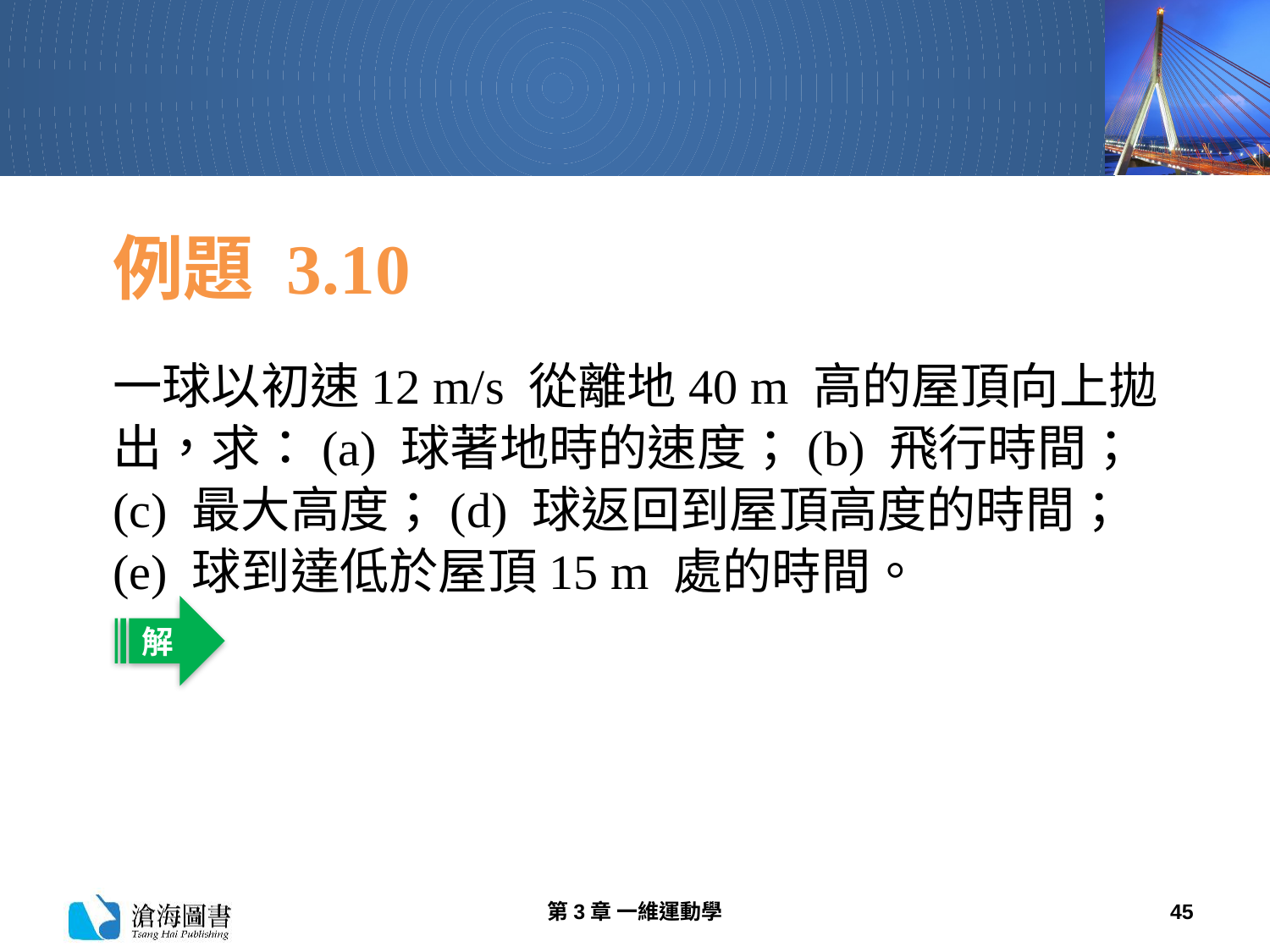

# 例題 3.10
一球以初速12 m/s 從離地40 m 高的屋頂向上拋出，求：(a) 球著地時的速度；(b) 飛行時間；(c) 最大高度；(d) 球返回到屋頂高度的時間；(e) 球到達低於屋頂15 m 處的時間。
解
第3章 一維運動學
45